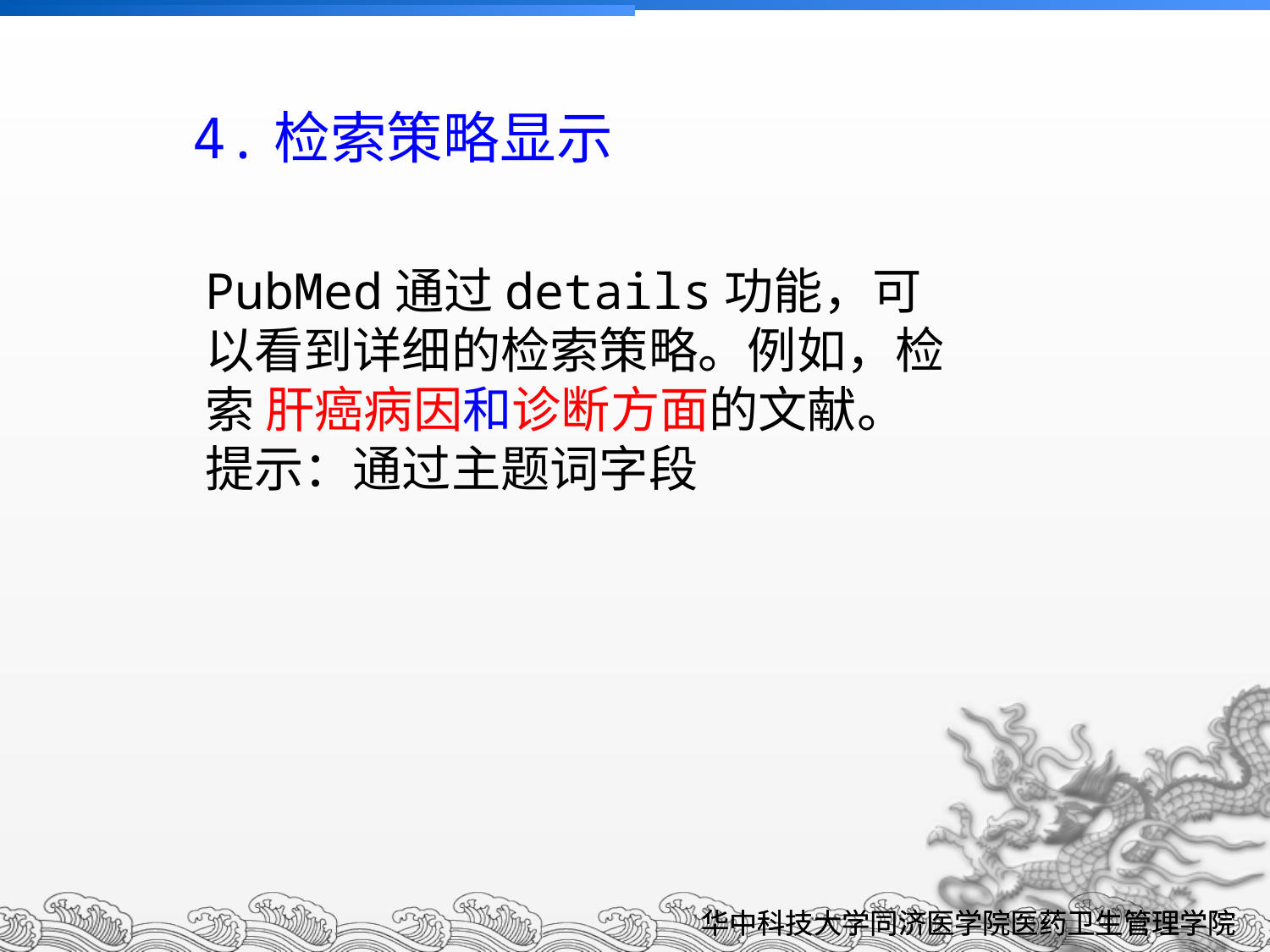

4.检索策略显示

PubMed通过details功能，可以看到详细的检索策略。例如，检索 肝癌病因和诊断方面的文献。
提示：通过主题词字段

华中科技大学同济医学院医药卫生管理学院
华中科技大学同济医学院医药卫生管理学院